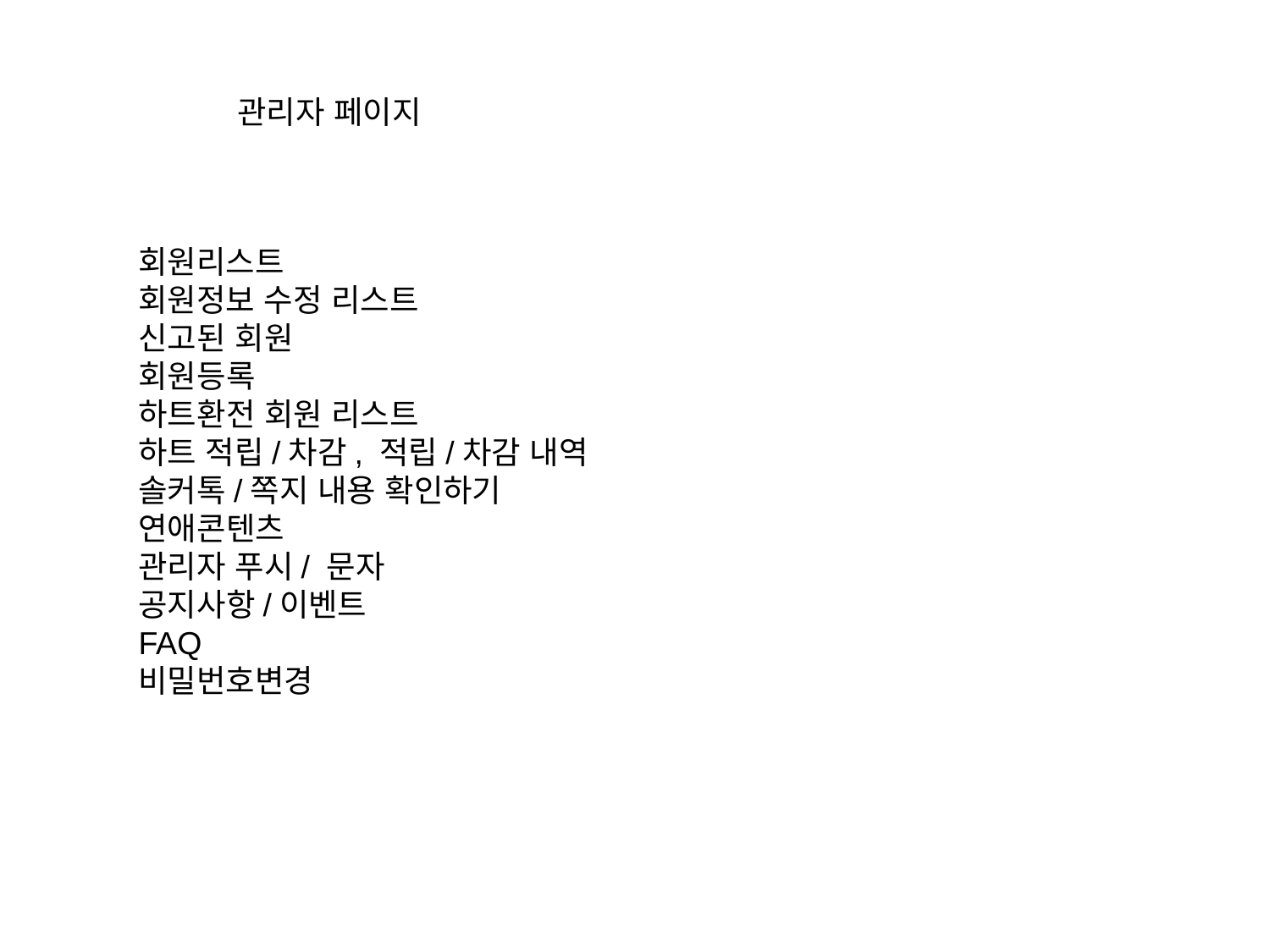

관리자 페이지
회원리스트
회원정보 수정 리스트
신고된 회원
회원등록
하트환전 회원 리스트
하트 적립/차감, 적립/차감 내역
솔커톡/쪽지 내용 확인하기
연애콘텐츠
관리자 푸시/ 문자
공지사항/이벤트
FAQ
비밀번호변경